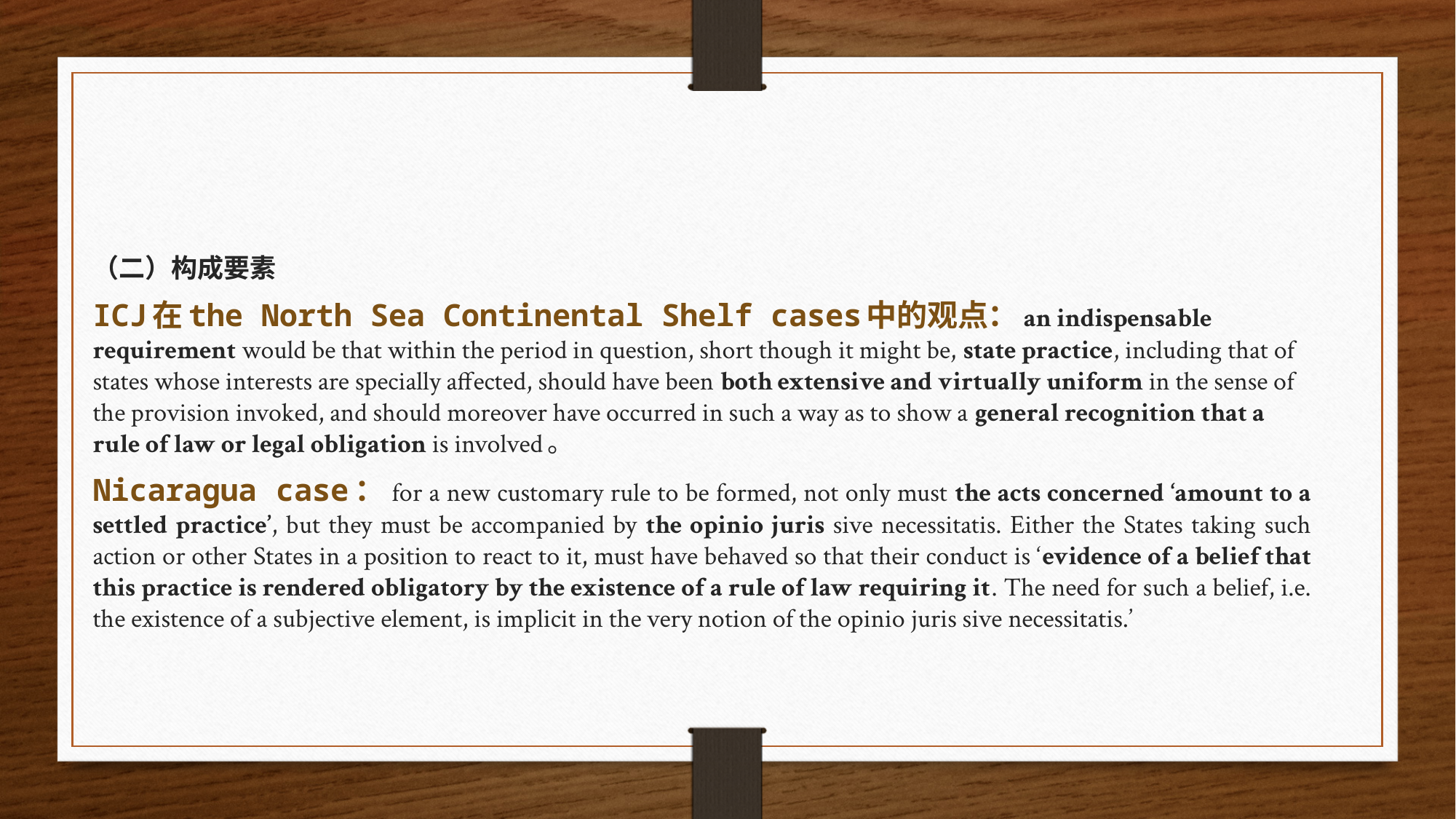

（二）构成要素
ICJ在the North Sea Continental Shelf cases中的观点：an indispensable requirement would be that within the period in question, short though it might be, state practice, including that of states whose interests are specially affected, should have been both extensive and virtually uniform in the sense of the provision invoked, and should moreover have occurred in such a way as to show a general recognition that a rule of law or legal obligation is involved。
Nicaragua case：for a new customary rule to be formed, not only must the acts concerned ‘amount to a settled practice’, but they must be accompanied by the opinio juris sive necessitatis. Either the States taking such action or other States in a position to react to it, must have behaved so that their conduct is ‘evidence of a belief that this practice is rendered obligatory by the existence of a rule of law requiring it. The need for such a belief, i.e. the existence of a subjective element, is implicit in the very notion of the opinio juris sive necessitatis.’